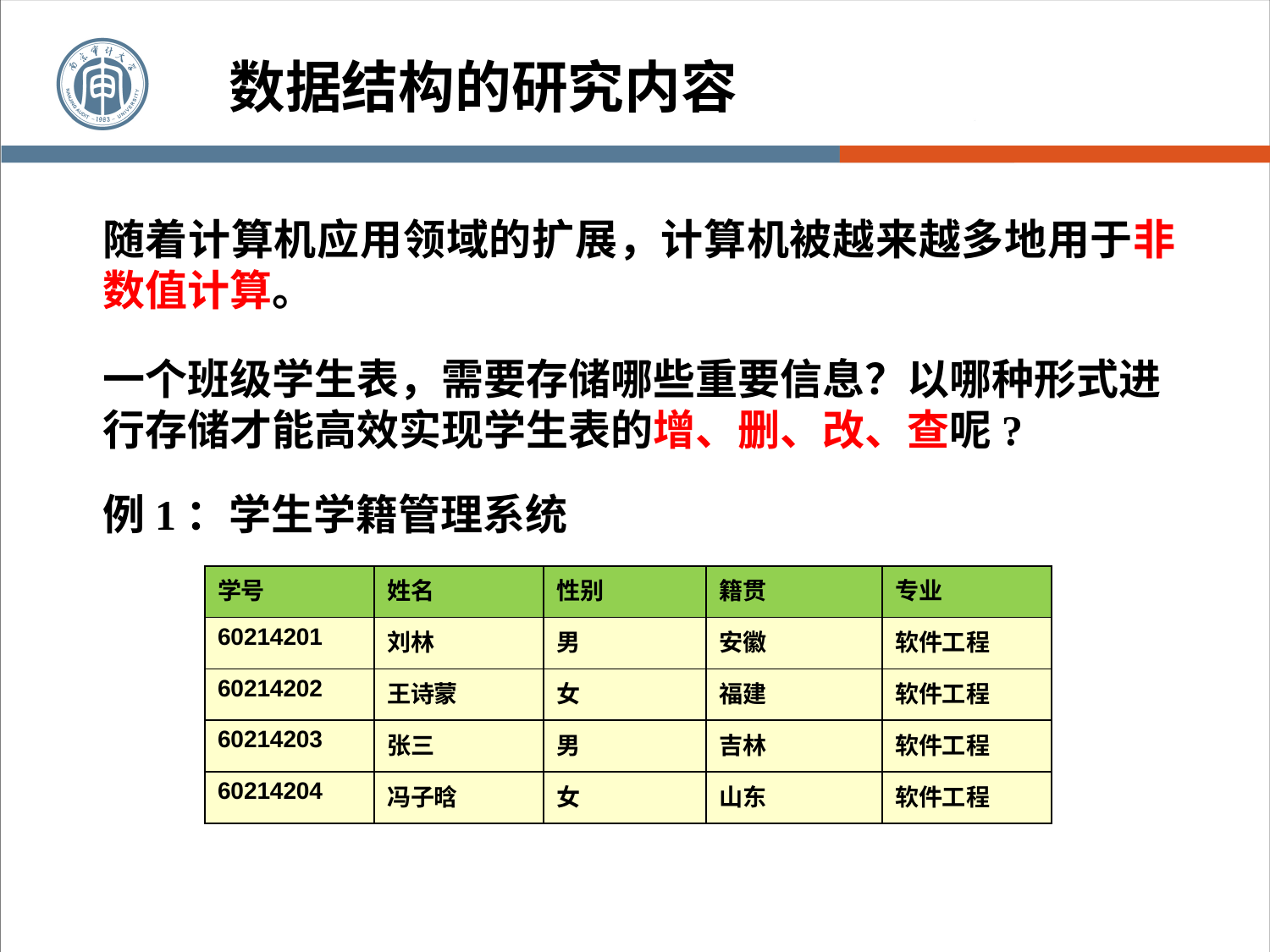

数据结构的研究内容
随着计算机应用领域的扩展，计算机被越来越多地用于非数值计算。
一个班级学生表，需要存储哪些重要信息？以哪种形式进行存储才能高效实现学生表的增、删、改、查呢?
例1：学生学籍管理系统
| 学号 | 姓名 | 性别 | 籍贯 | 专业 |
| --- | --- | --- | --- | --- |
| 60214201 | 刘林 | 男 | 安徽 | 软件工程 |
| 60214202 | 王诗蒙 | 女 | 福建 | 软件工程 |
| 60214203 | 张三 | 男 | 吉林 | 软件工程 |
| 60214204 | 冯子晗 | 女 | 山东 | 软件工程 |